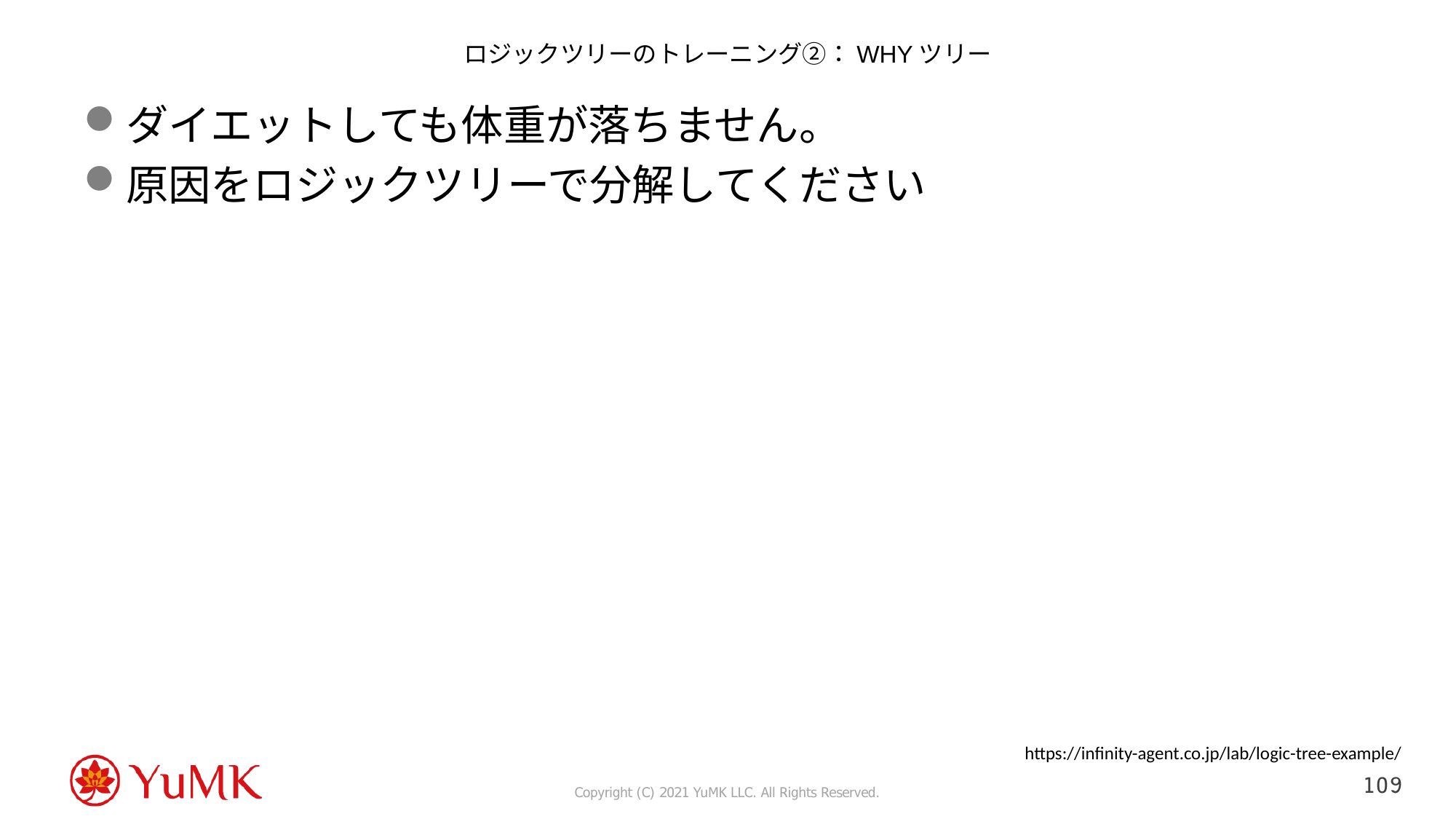

# ロジックツリーのトレーニング②：WHYツリー
ダイエットしても体重が落ちません。
原因をロジックツリーで分解してください
https://infinity-agent.co.jp/lab/logic-tree-example/
109